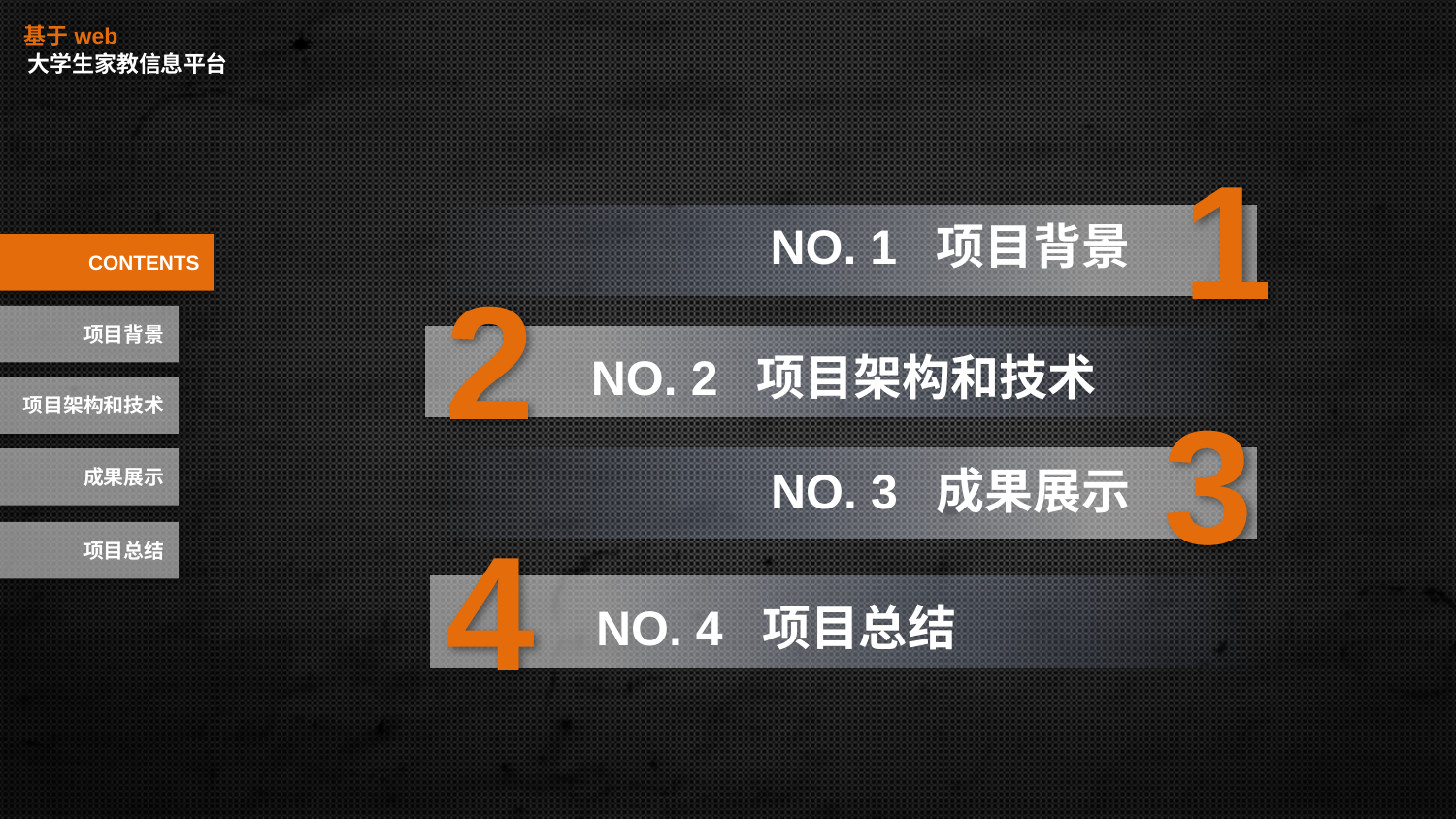

基于web
大学生家教信息平台
1

NO. 1  项目背景

CONTENTS
2

项目背景

 NO. 2  项目架构和技术
3

项目架构和技术

成果展示
NO. 3  成果展示
4

项目总结

 NO. 4  项目总结